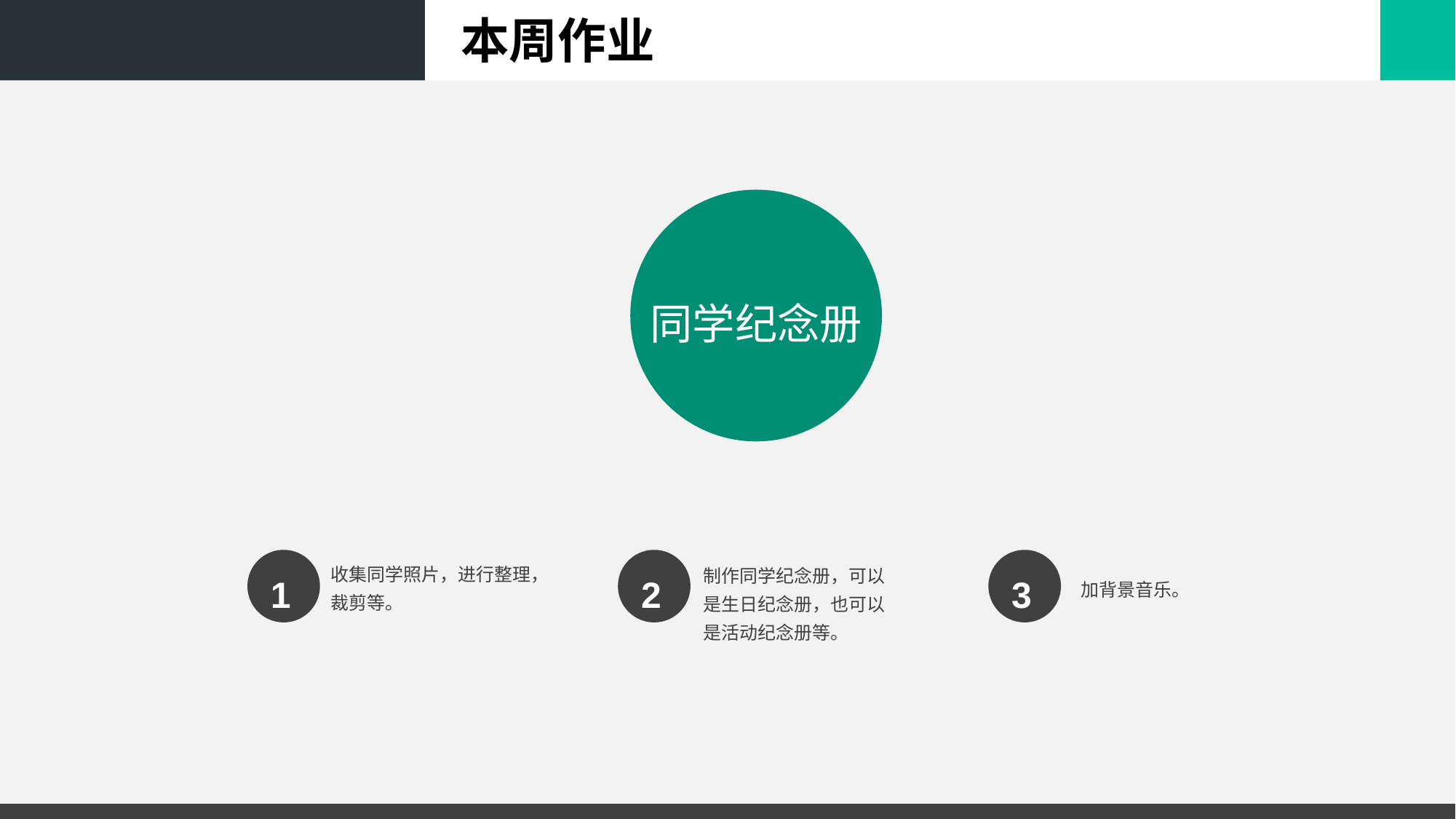

本周作业

同学纪念册

1

2

3
收集同学照片，进行整理，裁剪等。
制作同学纪念册，可以是生日纪念册，也可以是活动纪念册等。
加背景音乐。